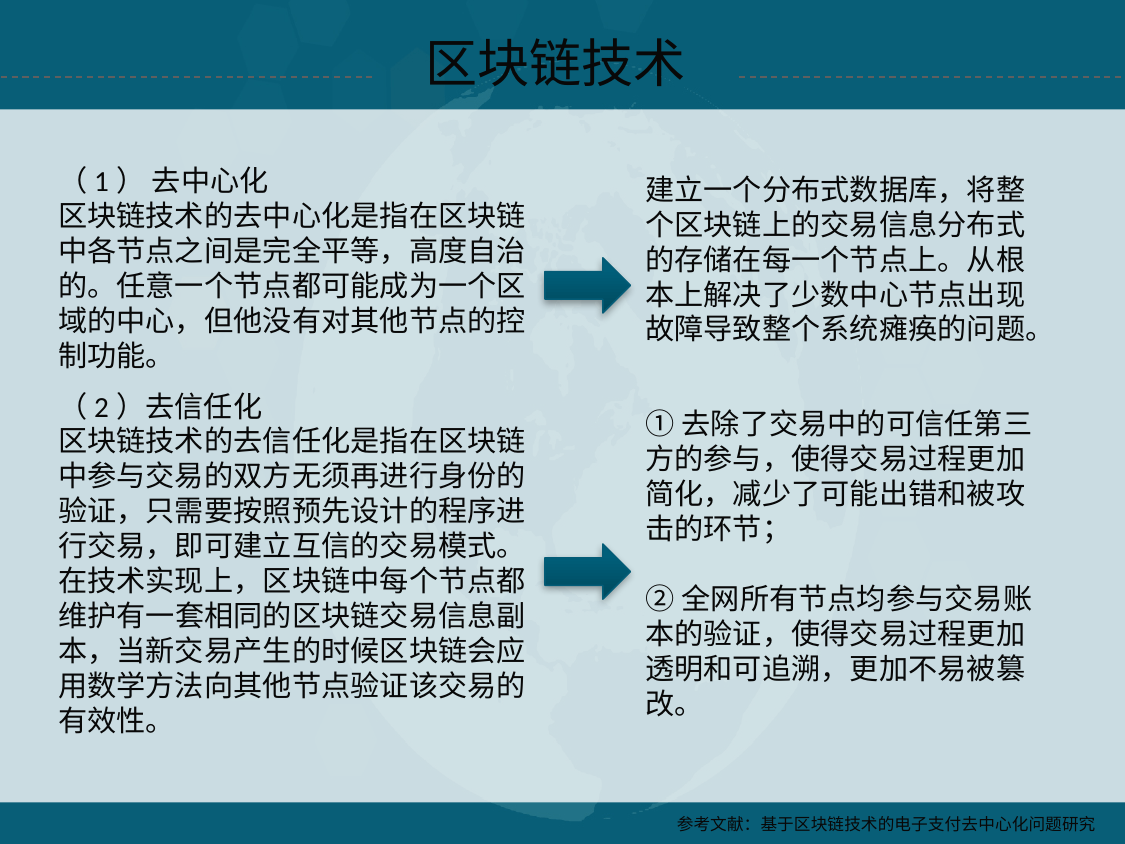

区块链技术
（1） 去中心化
区块链技术的去中心化是指在区块链中各节点之间是完全平等，高度自治的。任意一个节点都可能成为一个区域的中心，但他没有对其他节点的控制功能。
建立一个分布式数据库，将整个区块链上的交易信息分布式的存储在每一个节点上。从根本上解决了少数中心节点出现故障导致整个系统瘫痪的问题。

（2）去信任化
区块链技术的去信任化是指在区块链中参与交易的双方无须再进行身份的验证，只需要按照预先设计的程序进行交易，即可建立互信的交易模式。在技术实现上，区块链中每个节点都维护有一套相同的区块链交易信息副本，当新交易产生的时候区块链会应用数学方法向其他节点验证该交易的有效性。
①去除了交易中的可信任第三方的参与，使得交易过程更加简化，减少了可能出错和被攻击的环节；

②全网所有节点均参与交易账本的验证，使得交易过程更加透明和可追溯，更加不易被篡改。

参考文献：基于区块链技术的电子支付去中心化问题研究